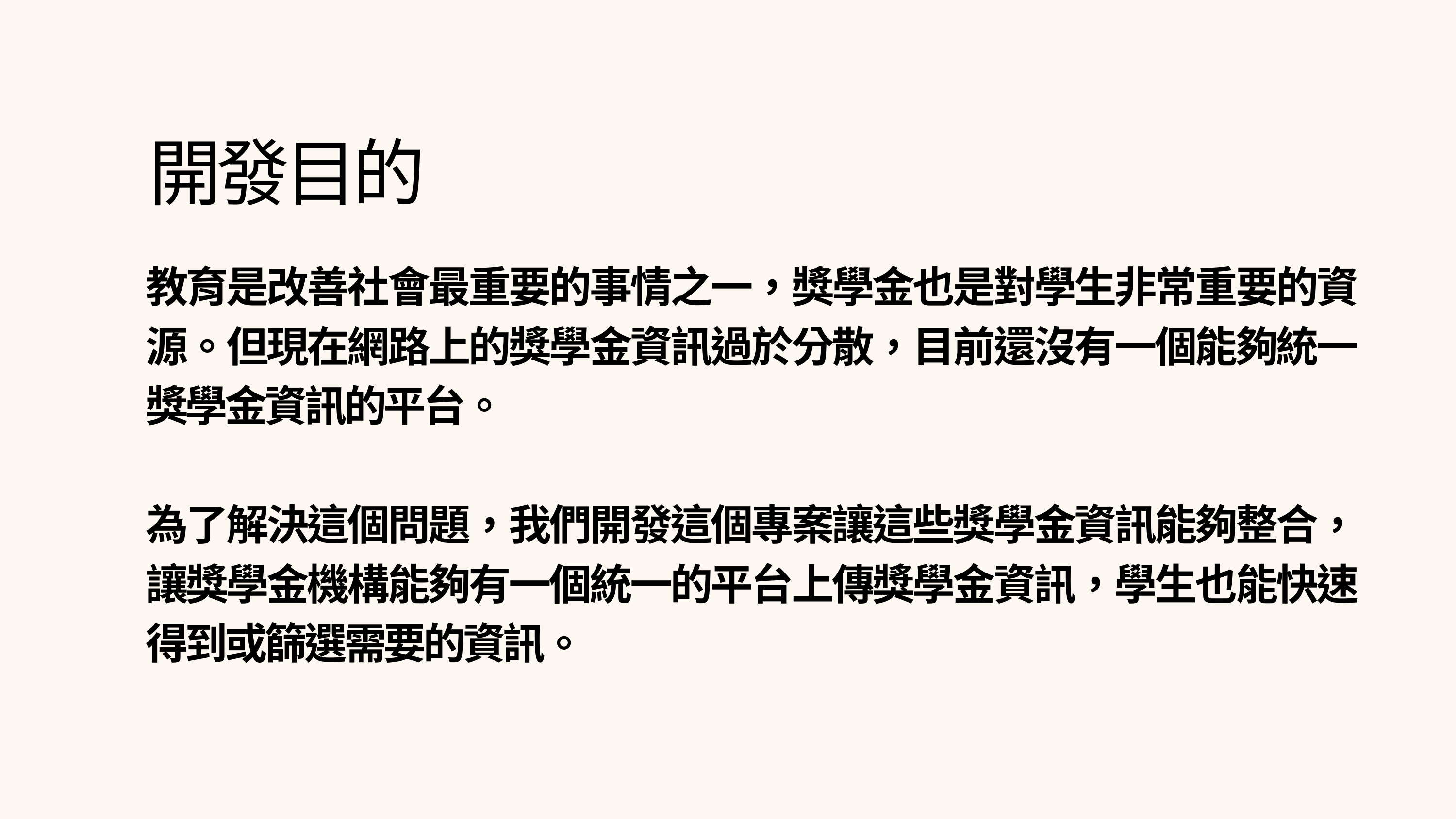

開發目的
教育是改善社會最重要的事情之一，獎學金也是對學生非常重要的資源。但現在網路上的獎學金資訊過於分散，目前還沒有一個能夠統一獎學金資訊的平台。

為了解決這個問題，我們開發這個專案讓這些獎學金資訊能夠整合，讓獎學金機構能夠有一個統一的平台上傳獎學金資訊，學生也能快速得到或篩選需要的資訊。